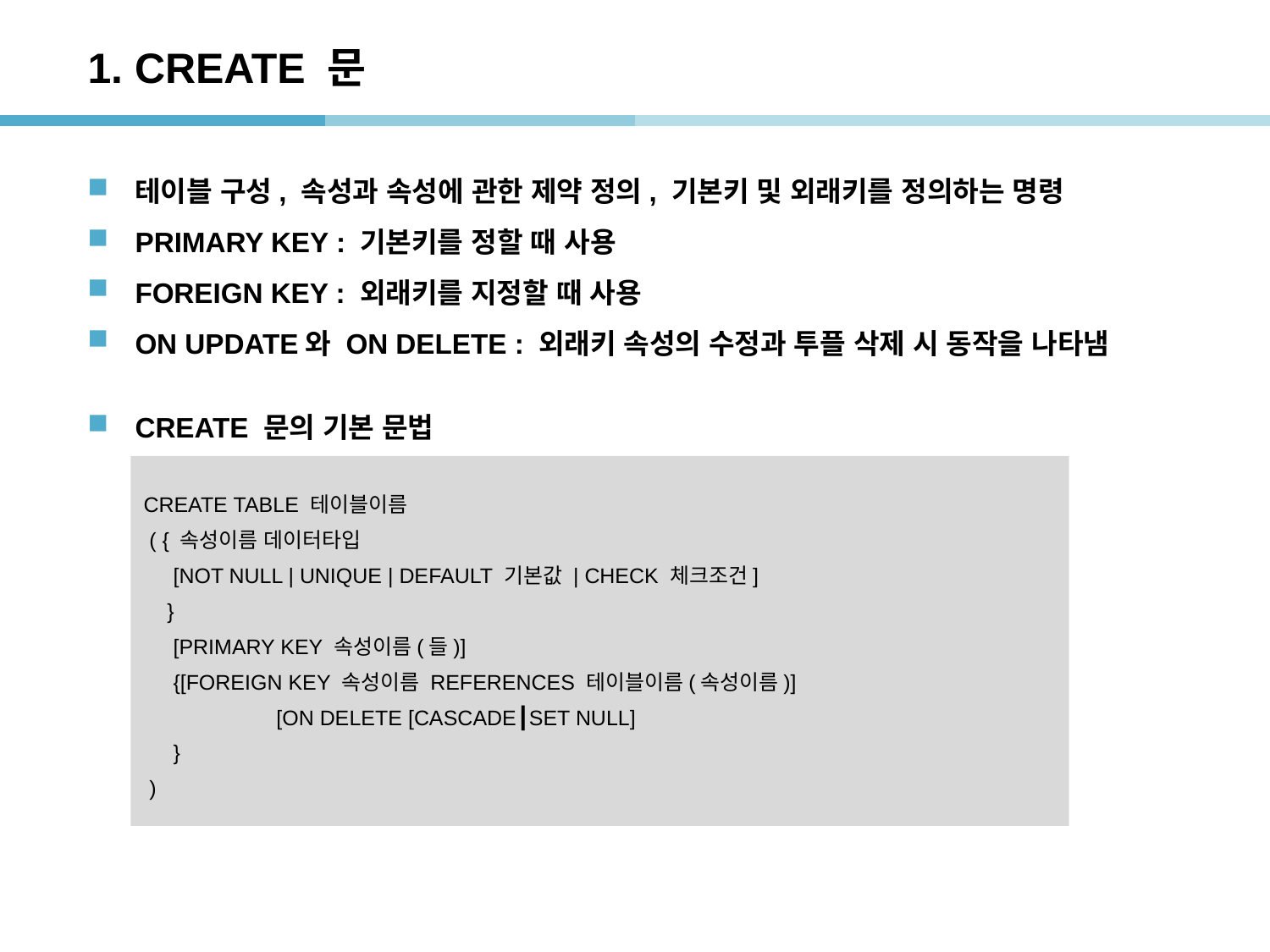

# 1. CREATE 문
테이블 구성, 속성과 속성에 관한 제약 정의, 기본키 및 외래키를 정의하는 명령
PRIMARY KEY : 기본키를 정할 때 사용
FOREIGN KEY : 외래키를 지정할 때 사용
ON UPDATE와 ON DELETE : 외래키 속성의 수정과 투플 삭제 시 동작을 나타냄

CREATE 문의 기본 문법
CREATE TABLE 테이블이름
 ( { 속성이름 데이터타입
     [NOT NULL | UNIQUE | DEFAULT 기본값 | CHECK 체크조건]
    }
     [PRIMARY KEY 속성이름(들)]
     {[FOREIGN KEY 속성이름 REFERENCES 테이블이름(속성이름)]
 	 [ON DELETE [CASCADE┃SET NULL]
     }
 )